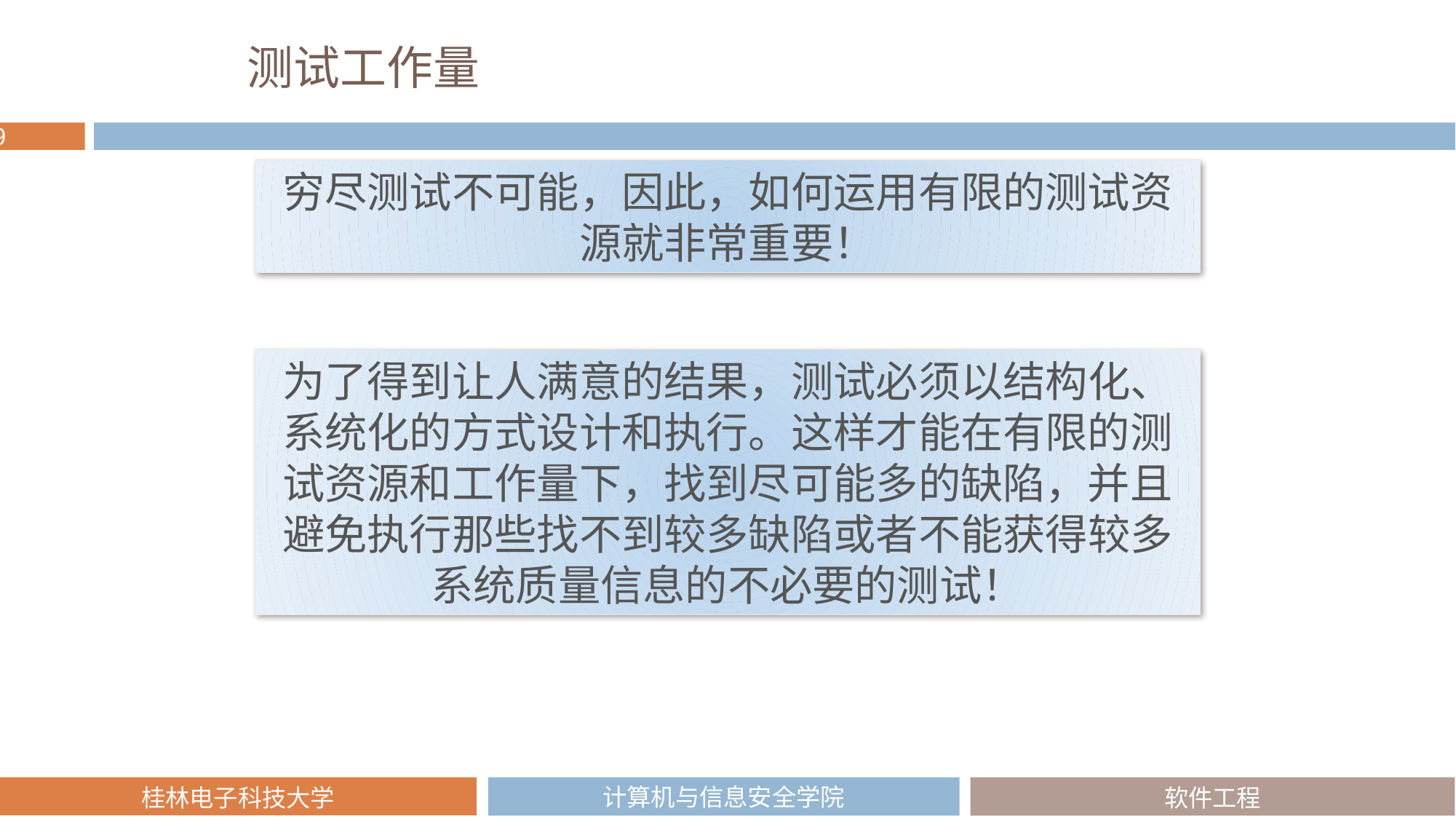

# 测试工作量
穷尽测试不可能，因此，如何运用有限的测试资源就非常重要！
为了得到让人满意的结果，测试必须以结构化、系统化的方式设计和执行。这样才能在有限的测试资源和工作量下，找到尽可能多的缺陷，并且避免执行那些找不到较多缺陷或者不能获得较多系统质量信息的不必要的测试！